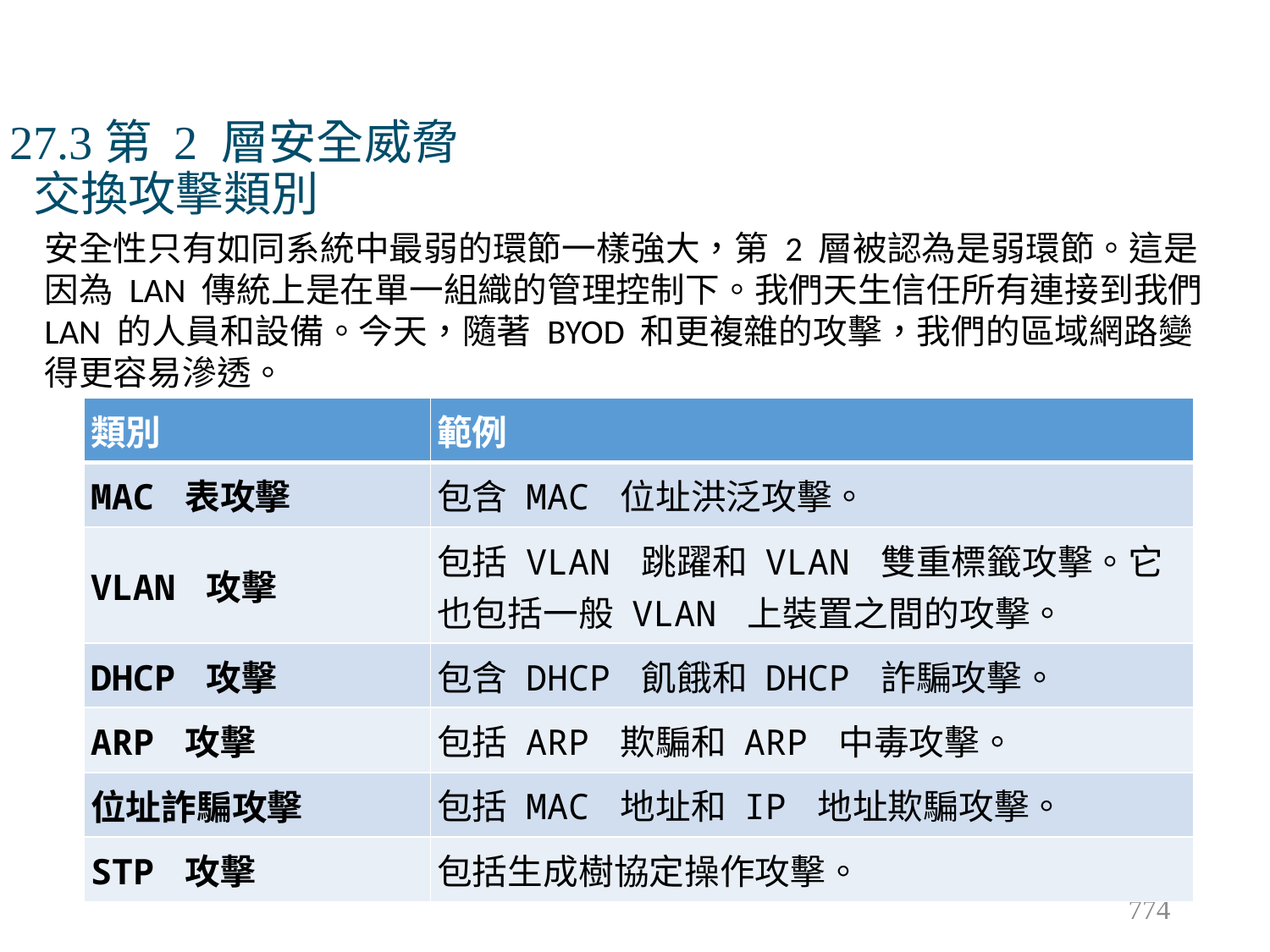

# 27.3第 2 層安全威脅 交換攻擊類別
安全性只有如同系統中最弱的環節一樣強大，第 2 層被認為是弱環節。這是因為 LAN 傳統上是在單一組織的管理控制下。我們天生信任所有連接到我們 LAN 的人員和設備。今天，隨著 BYOD 和更複雜的攻擊，我們的區域網路變得更容易滲透。
| 類別 | 範例 |
| --- | --- |
| MAC 表攻擊 | 包含 MAC 位址洪泛攻擊。 |
| VLAN 攻擊 | 包括 VLAN 跳躍和 VLAN 雙重標籤攻擊。它也包括一般 VLAN 上裝置之間的攻擊。 |
| DHCP 攻擊 | 包含 DHCP 飢餓和 DHCP 詐騙攻擊。 |
| ARP 攻擊 | 包括 ARP 欺騙和 ARP 中毒攻擊。 |
| 位址詐騙攻擊 | 包括 MAC 地址和 IP 地址欺騙攻擊。 |
| STP 攻擊 | 包括生成樹協定操作攻擊。 |
774